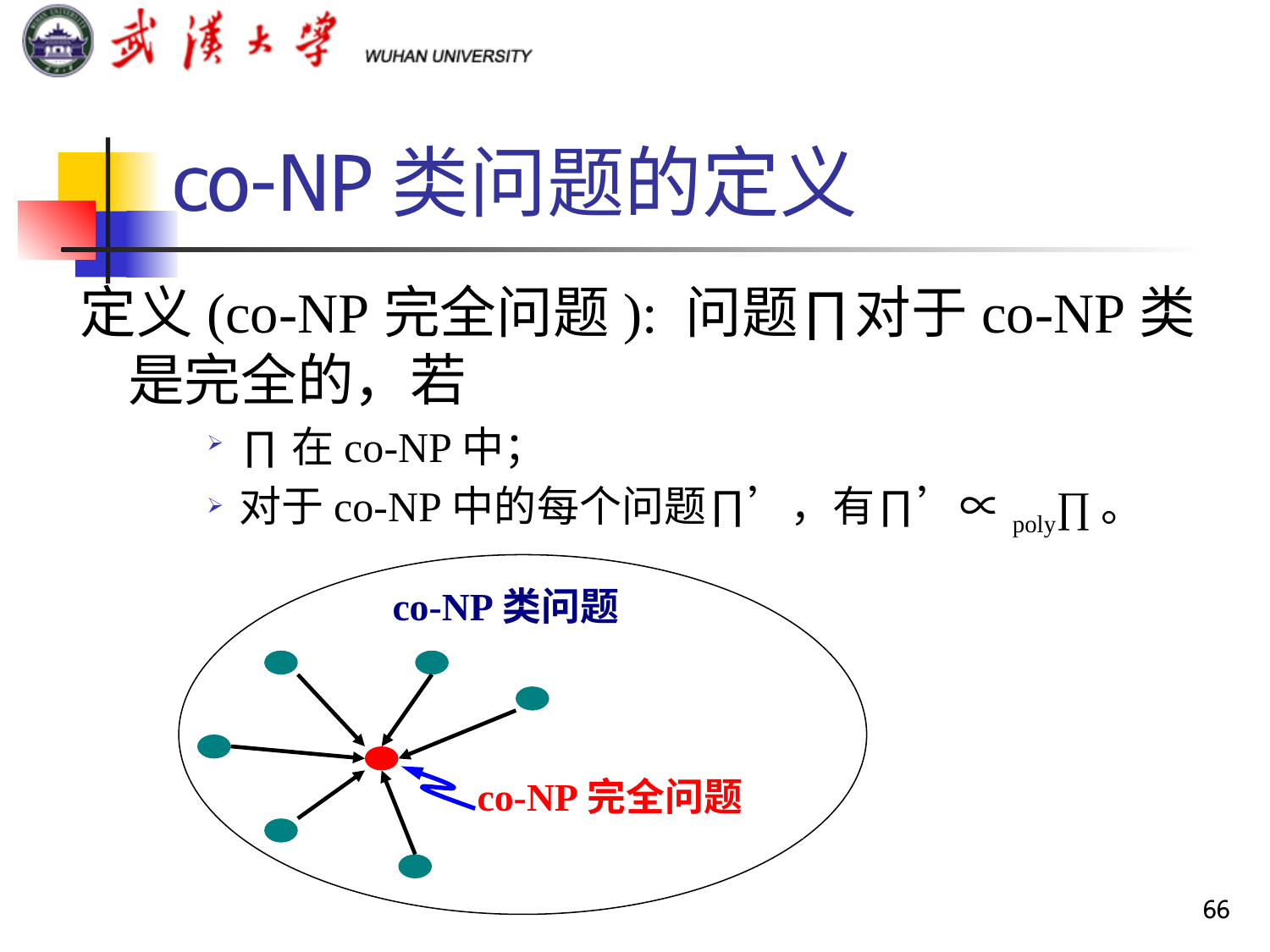

# co-NP类问题的定义
定义(co-NP完全问题): 问题∏对于co-NP类是完全的，若
∏在co-NP中；
对于co-NP中的每个问题∏’，有∏’∝poly∏。

co-NP类问题

co-NP完全问题

66